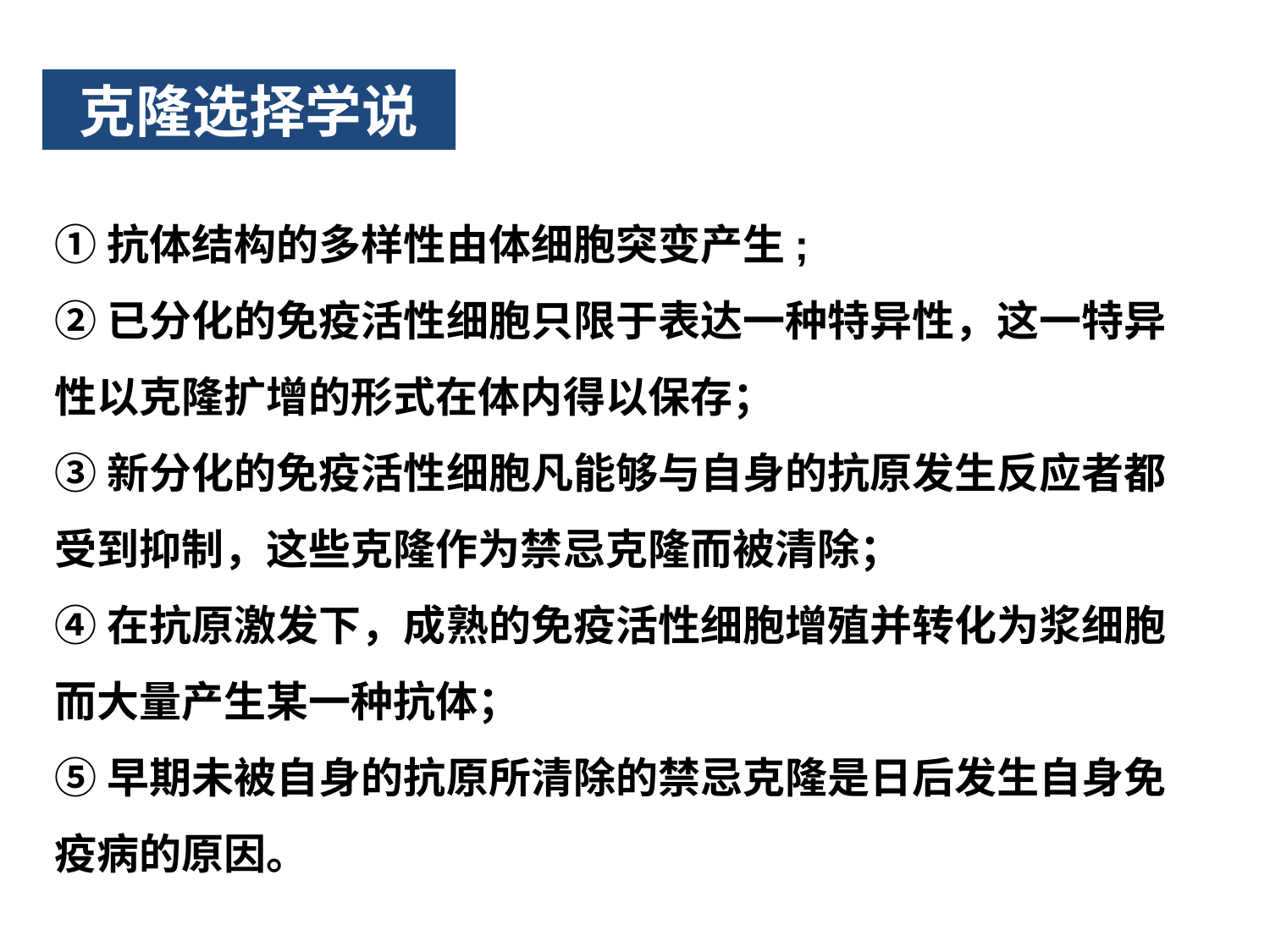

克隆选择学说
①抗体结构的多样性由体细胞突变产生;
②已分化的免疫活性细胞只限于表达一种特异性，这一特异性以克隆扩增的形式在体内得以保存；
③新分化的免疫活性细胞凡能够与自身的抗原发生反应者都受到抑制，这些克隆作为禁忌克隆而被清除；
④在抗原激发下，成熟的免疫活性细胞增殖并转化为浆细胞而大量产生某一种抗体；
⑤早期未被自身的抗原所清除的禁忌克隆是日后发生自身免疫病的原因。